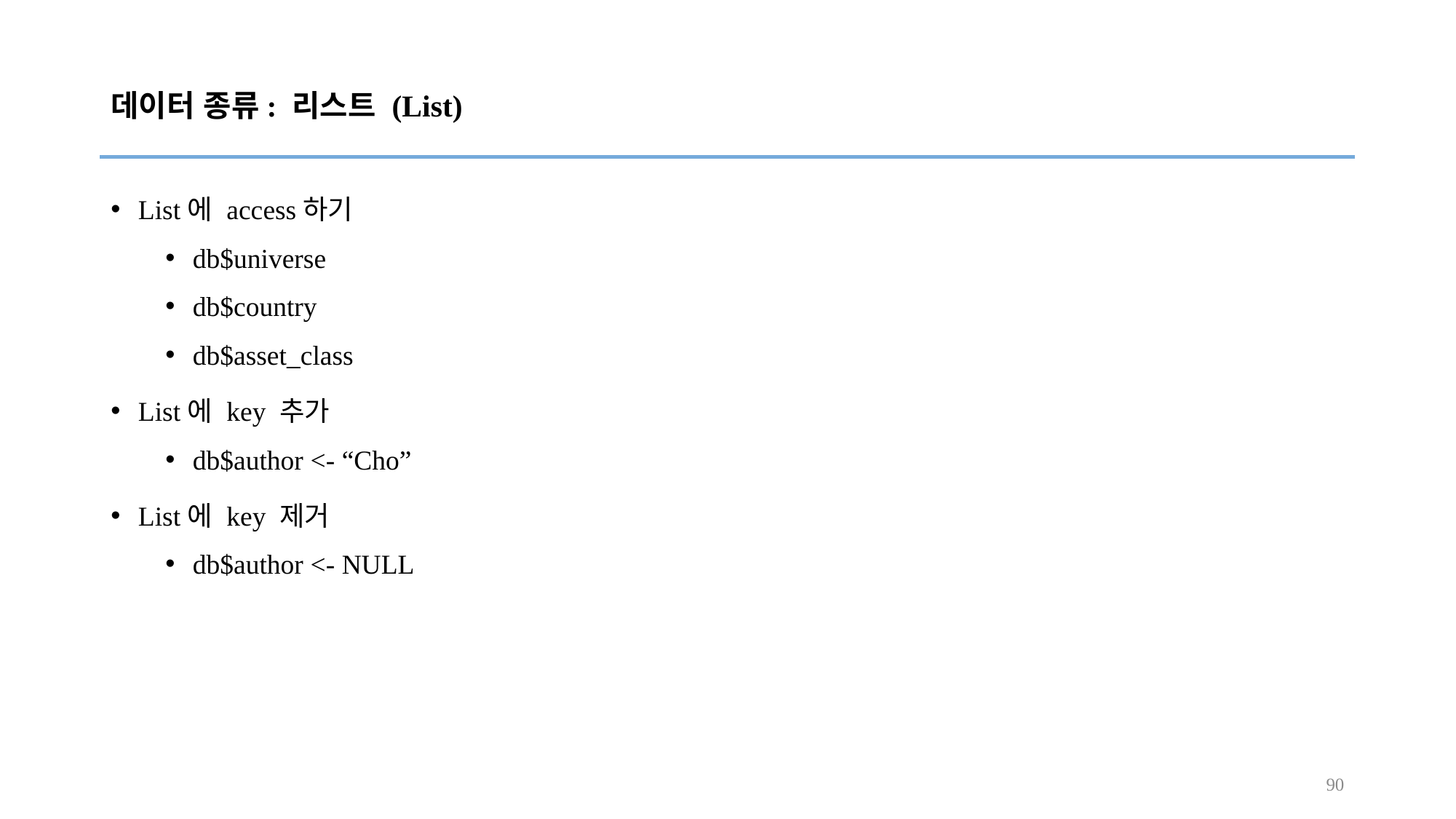

# 데이터 종류: 리스트 (List)
List에 access하기
db$universe
db$country
db$asset_class
List에 key 추가
db$author <- “Cho”
List에 key 제거
db$author <- NULL

90